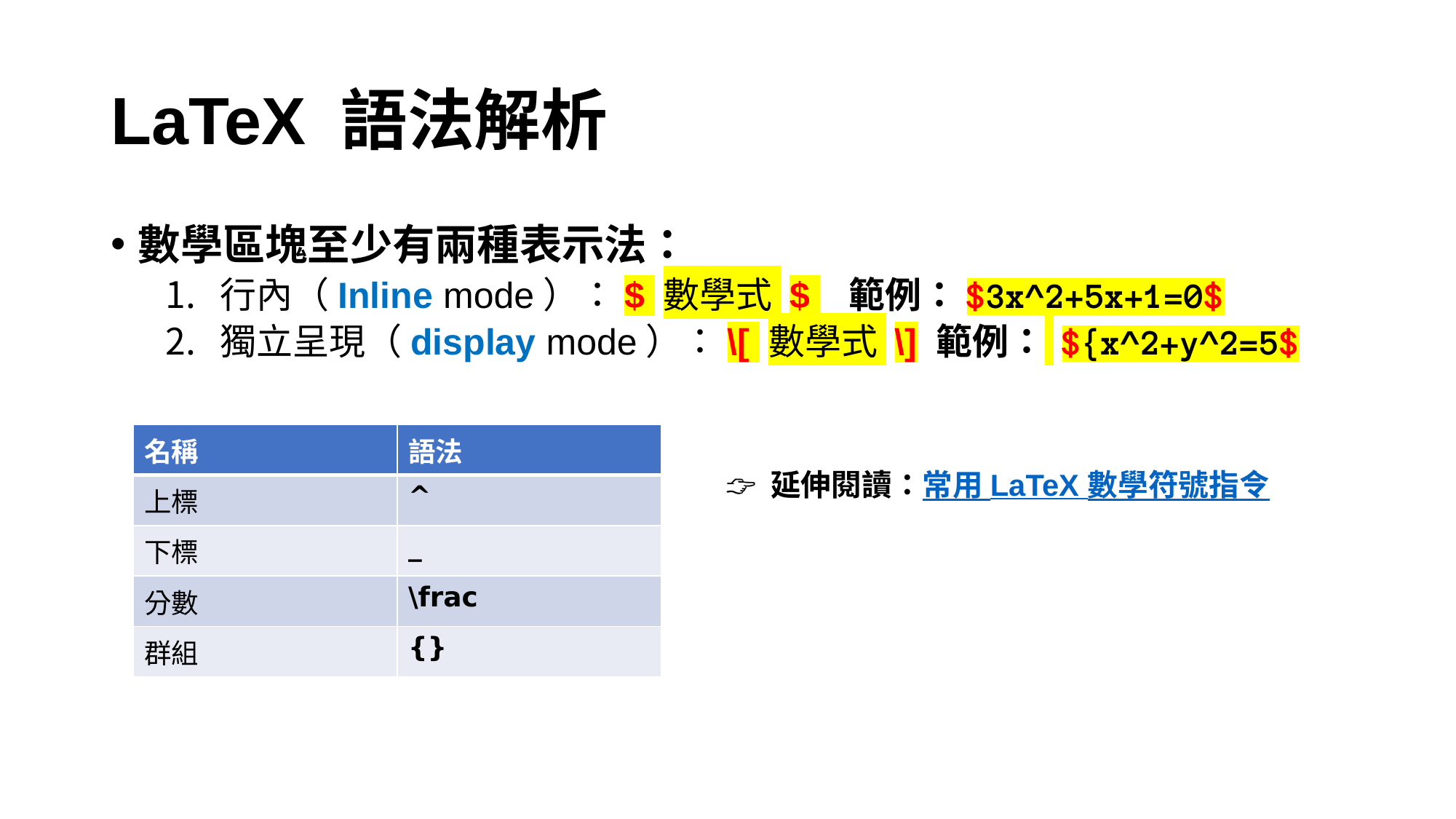

# LaTeX 語法解析
數學區塊至少有兩種表示法：
行內（Inline mode）：$ 數學式 $   範例：$3x^2+5x+1=0$
獨立呈現（display mode）：\[ 數學式 \] 範例： ${x^2+y^2=5$

| 名稱 | 語法 |
| --- | --- |
| 上標 | ^ |
| 下標 | \_ |
| 分數 | \frac |
| 群組 | {} |
👉 延伸閱讀：常用 LaTeX 數學符號指令